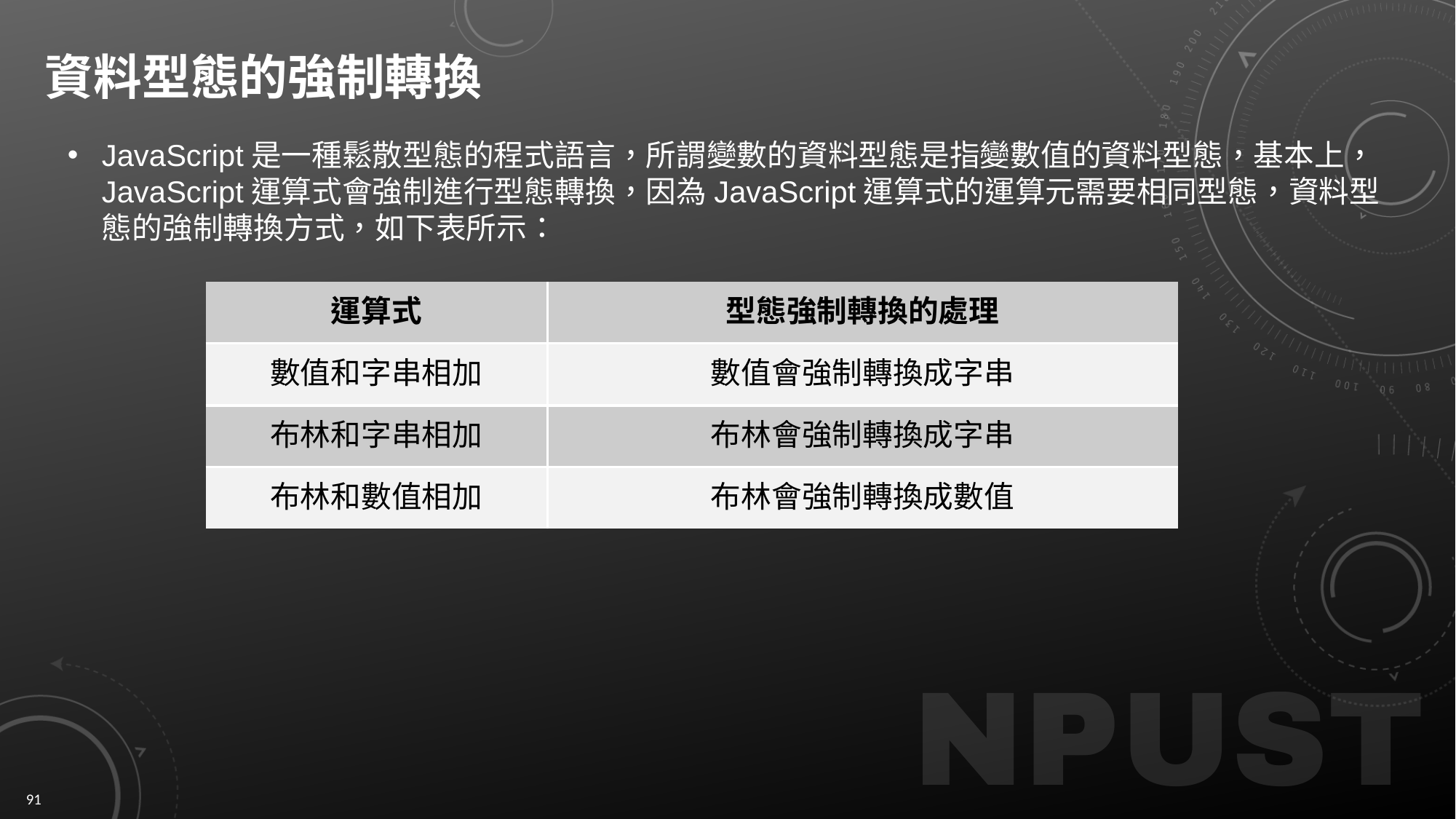

# 資料型態的強制轉換
JavaScript是一種鬆散型態的程式語言，所謂變數的資料型態是指變數值的資料型態，基本上，JavaScript運算式會強制進行型態轉換，因為JavaScript運算式的運算元需要相同型態，資料型態的強制轉換方式，如下表所示：

| 運算式 | 型態強制轉換的處理 |
| --- | --- |
| 數值和字串相加 | 數值會強制轉換成字串 |
| 布林和字串相加 | 布林會強制轉換成字串 |
| 布林和數值相加 | 布林會強制轉換成數值 |